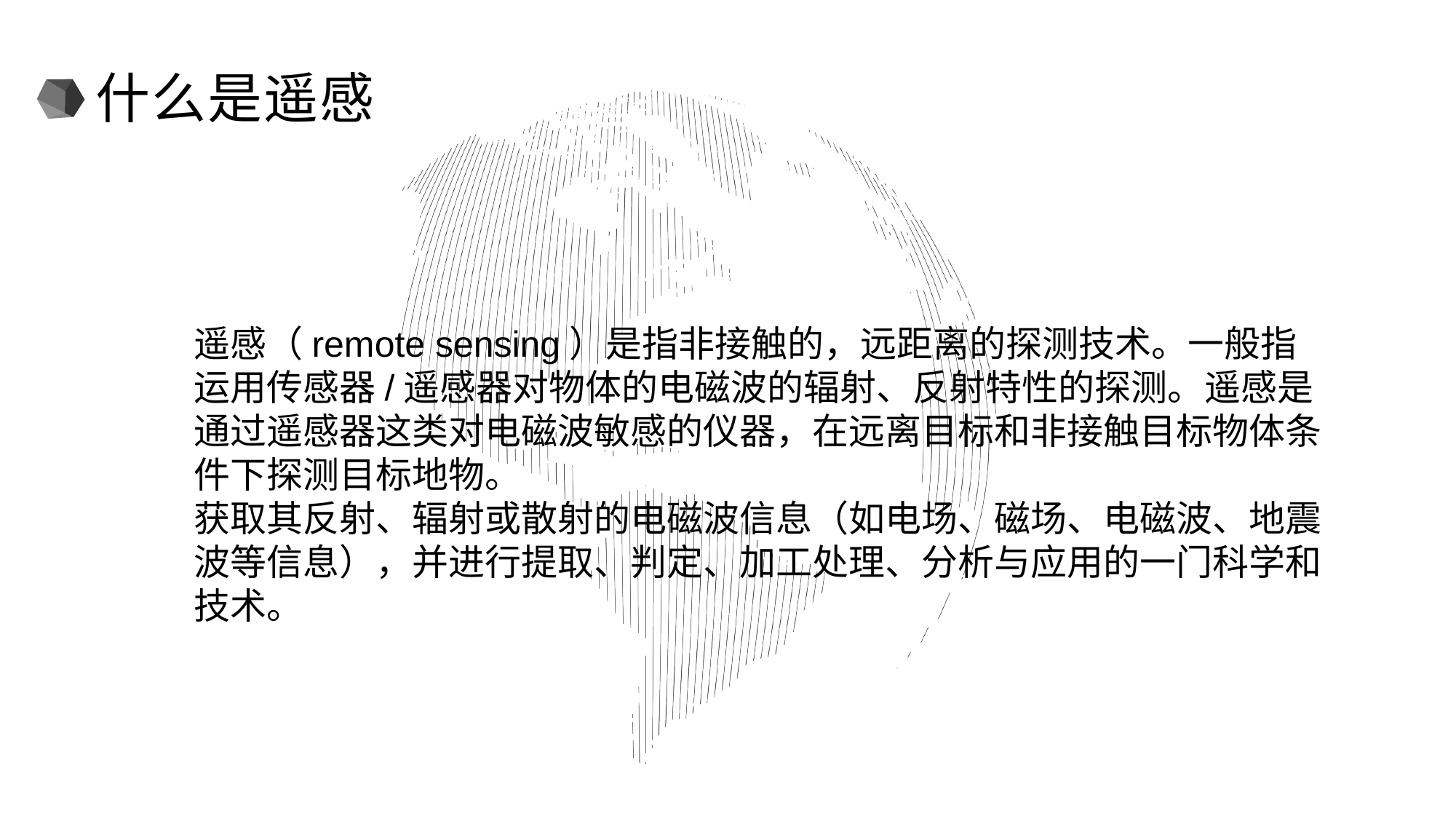

什么是遥感

遥感（remote sensing）是指非接触的，远距离的探测技术。一般指运用传感器/遥感器对物体的电磁波的辐射、反射特性的探测。遥感是通过遥感器这类对电磁波敏感的仪器，在远离目标和非接触目标物体条件下探测目标地物。
获取其反射、辐射或散射的电磁波信息（如电场、磁场、电磁波、地震波等信息），并进行提取、判定、加工处理、分析与应用的一门科学和技术。